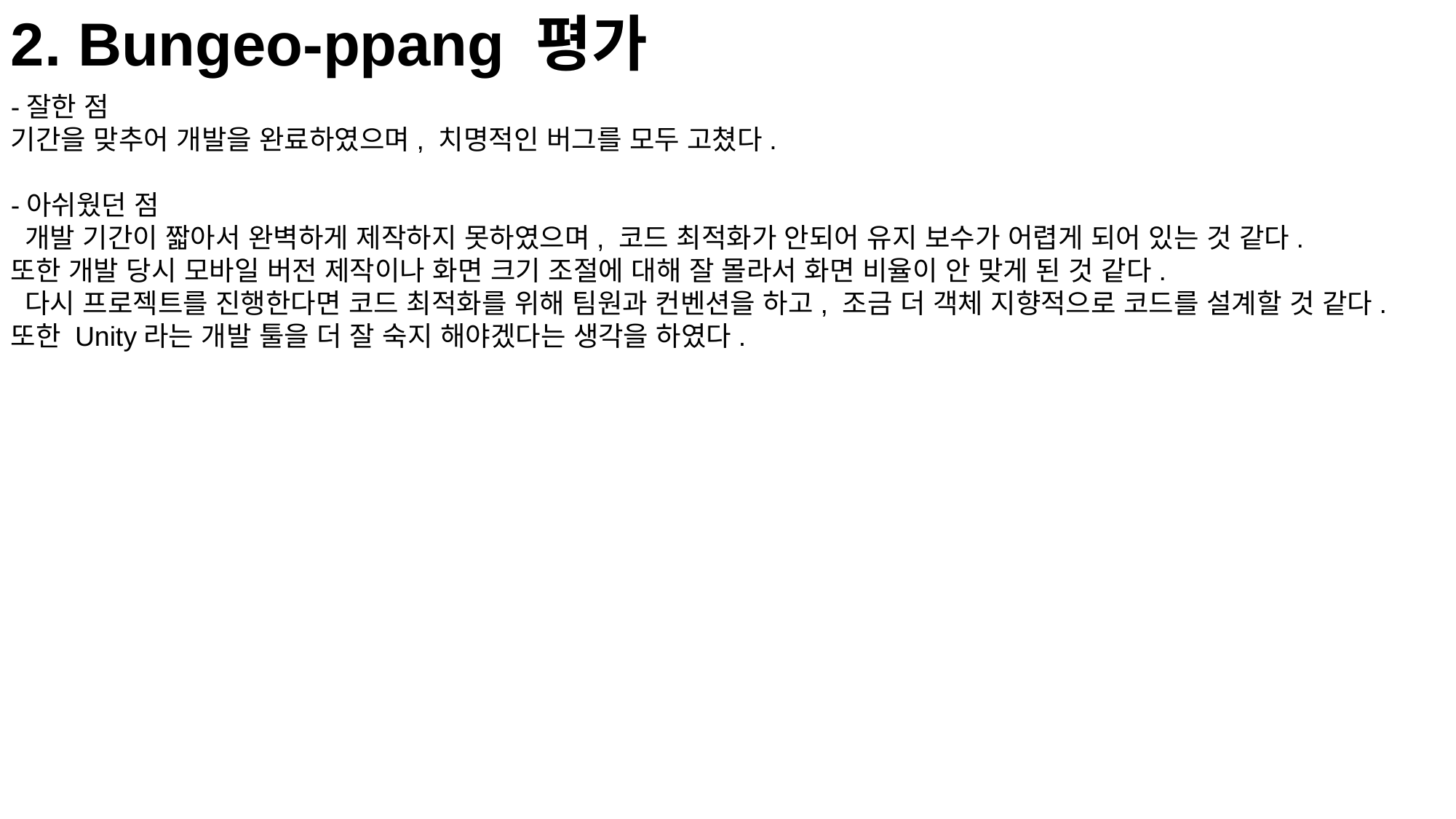

2. Bungeo-ppang 평가
-잘한 점
기간을 맞추어 개발을 완료하였으며, 치명적인 버그를 모두 고쳤다.

-아쉬웠던 점
 개발 기간이 짧아서 완벽하게 제작하지 못하였으며, 코드 최적화가 안되어 유지 보수가 어렵게 되어 있는 것 같다.
또한 개발 당시 모바일 버전 제작이나 화면 크기 조절에 대해 잘 몰라서 화면 비율이 안 맞게 된 것 같다.
 다시 프로젝트를 진행한다면 코드 최적화를 위해 팀원과 컨벤션을 하고, 조금 더 객체 지향적으로 코드를 설계할 것 같다. 또한 Unity라는 개발 툴을 더 잘 숙지 해야겠다는 생각을 하였다.